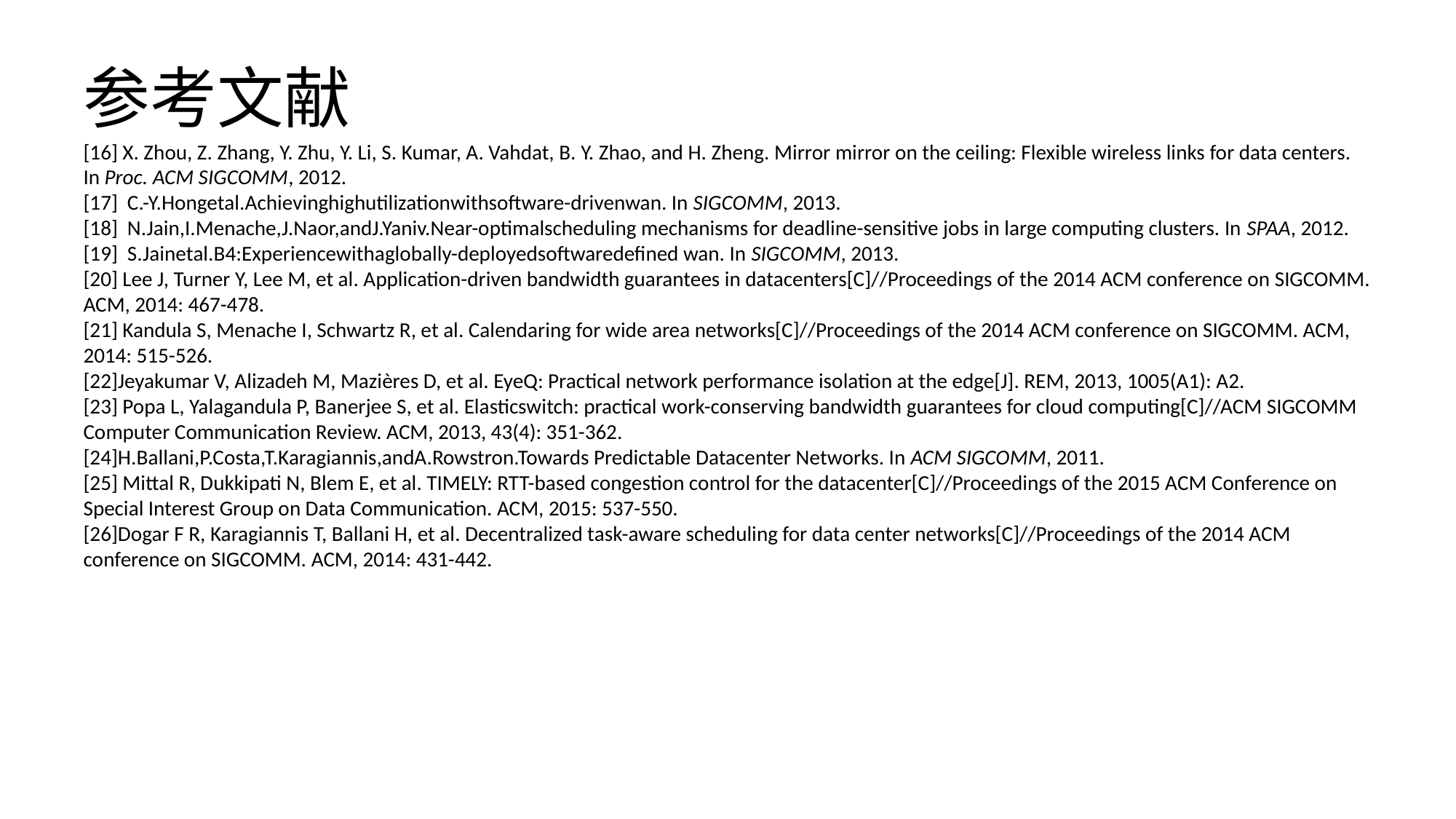

# 参考文献
[16] X. Zhou, Z. Zhang, Y. Zhu, Y. Li, S. Kumar, A. Vahdat, B. Y. Zhao, and H. Zheng. Mirror mirror on the ceiling: Flexible wireless links for data centers. In Proc. ACM SIGCOMM, 2012.
[17]  C.-Y.Hongetal.Achievinghighutilizationwithsoftware-drivenwan. In SIGCOMM, 2013.
[18]  N.Jain,I.Menache,J.Naor,andJ.Yaniv.Near-optimalscheduling mechanisms for deadline-sensitive jobs in large computing clusters. In SPAA, 2012.
[19]  S.Jainetal.B4:Experiencewithaglobally-deployedsoftwaredefined wan. In SIGCOMM, 2013.
[20] Lee J, Turner Y, Lee M, et al. Application-driven bandwidth guarantees in datacenters[C]//Proceedings of the 2014 ACM conference on SIGCOMM. ACM, 2014: 467-478.
[21] Kandula S, Menache I, Schwartz R, et al. Calendaring for wide area networks[C]//Proceedings of the 2014 ACM conference on SIGCOMM. ACM, 2014: 515-526.
[22]Jeyakumar V, Alizadeh M, Mazières D, et al. EyeQ: Practical network performance isolation at the edge[J]. REM, 2013, 1005(A1): A2.
[23] Popa L, Yalagandula P, Banerjee S, et al. Elasticswitch: practical work-conserving bandwidth guarantees for cloud computing[C]//ACM SIGCOMM Computer Communication Review. ACM, 2013, 43(4): 351-362.
[24]H.Ballani,P.Costa,T.Karagiannis,andA.Rowstron.Towards Predictable Datacenter Networks. In ACM SIGCOMM, 2011.
[25] Mittal R, Dukkipati N, Blem E, et al. TIMELY: RTT-based congestion control for the datacenter[C]//Proceedings of the 2015 ACM Conference on Special Interest Group on Data Communication. ACM, 2015: 537-550.
[26]Dogar F R, Karagiannis T, Ballani H, et al. Decentralized task-aware scheduling for data center networks[C]//Proceedings of the 2014 ACM conference on SIGCOMM. ACM, 2014: 431-442.